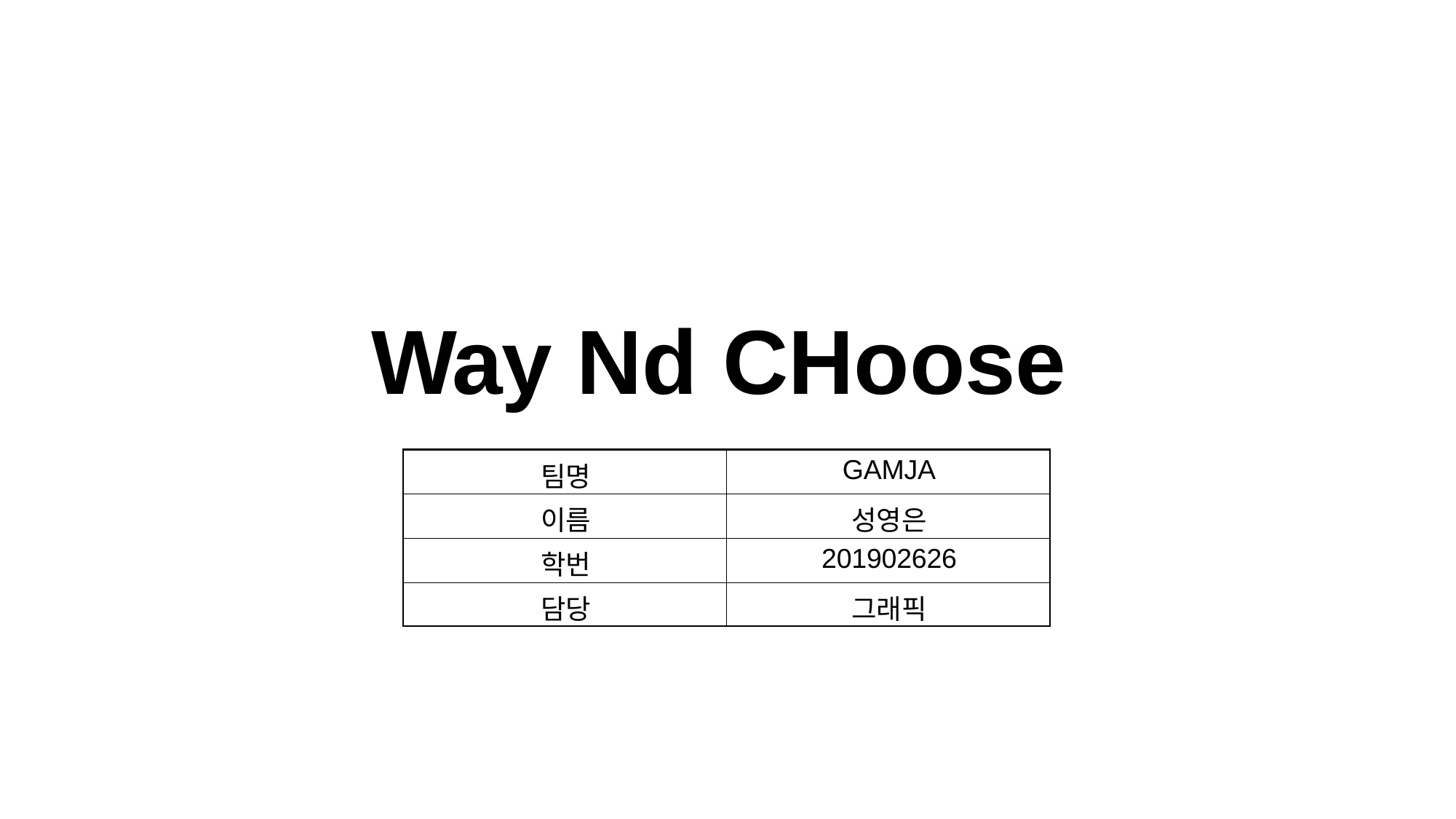

# Way Nd CHoose
| 팀명 | GAMJA |
| --- | --- |
| 이름 | 성영은 |
| 학번 | 201902626 |
| 담당 | 그래픽 |